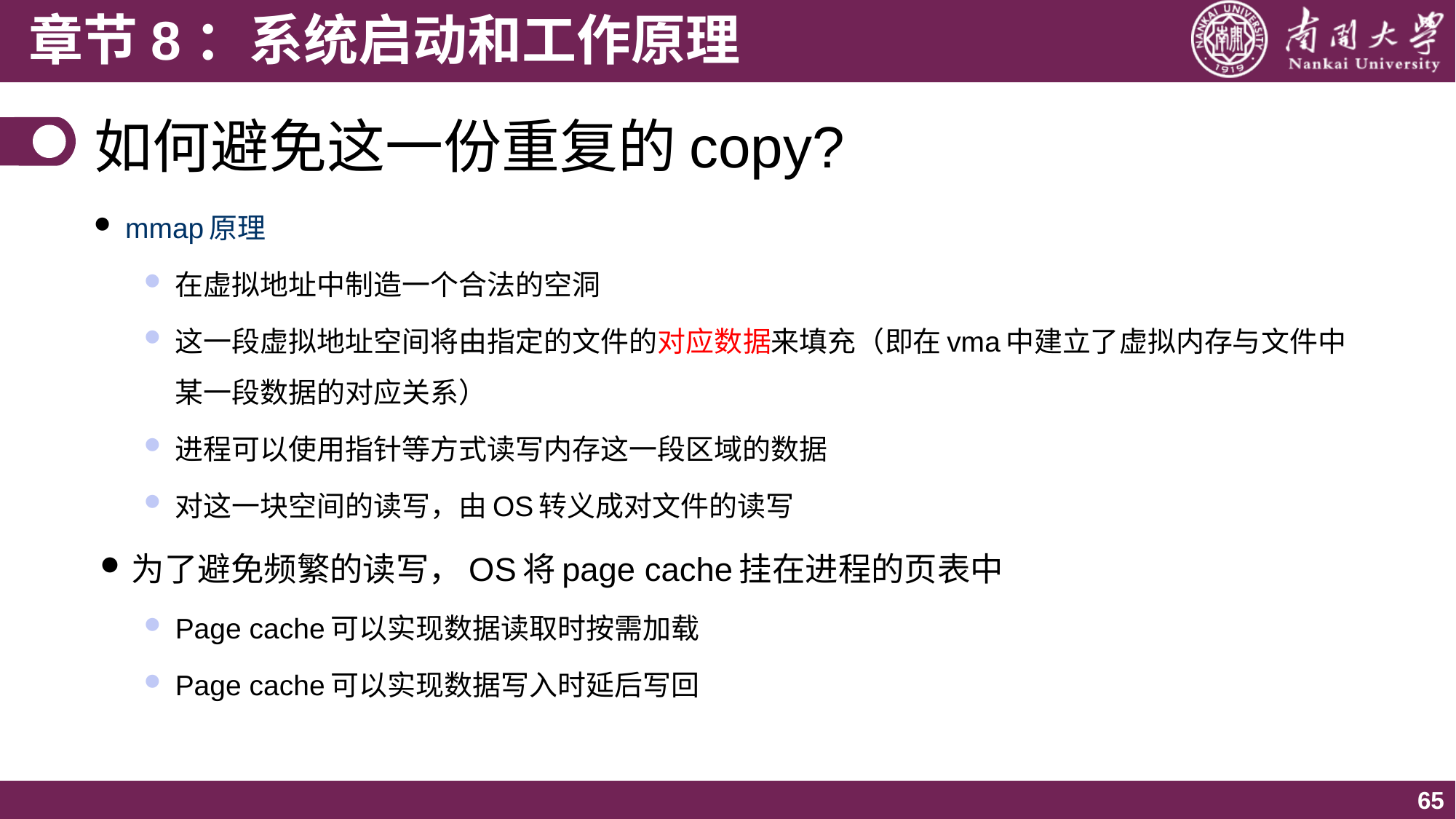

# 如何避免这一份重复的copy?
mmap原理
在虚拟地址中制造一个合法的空洞
这一段虚拟地址空间将由指定的文件的对应数据来填充（即在vma中建立了虚拟内存与文件中某一段数据的对应关系）
进程可以使用指针等方式读写内存这一段区域的数据
对这一块空间的读写，由OS转义成对文件的读写
为了避免频繁的读写，OS将page cache挂在进程的页表中
Page cache可以实现数据读取时按需加载
Page cache可以实现数据写入时延后写回

65